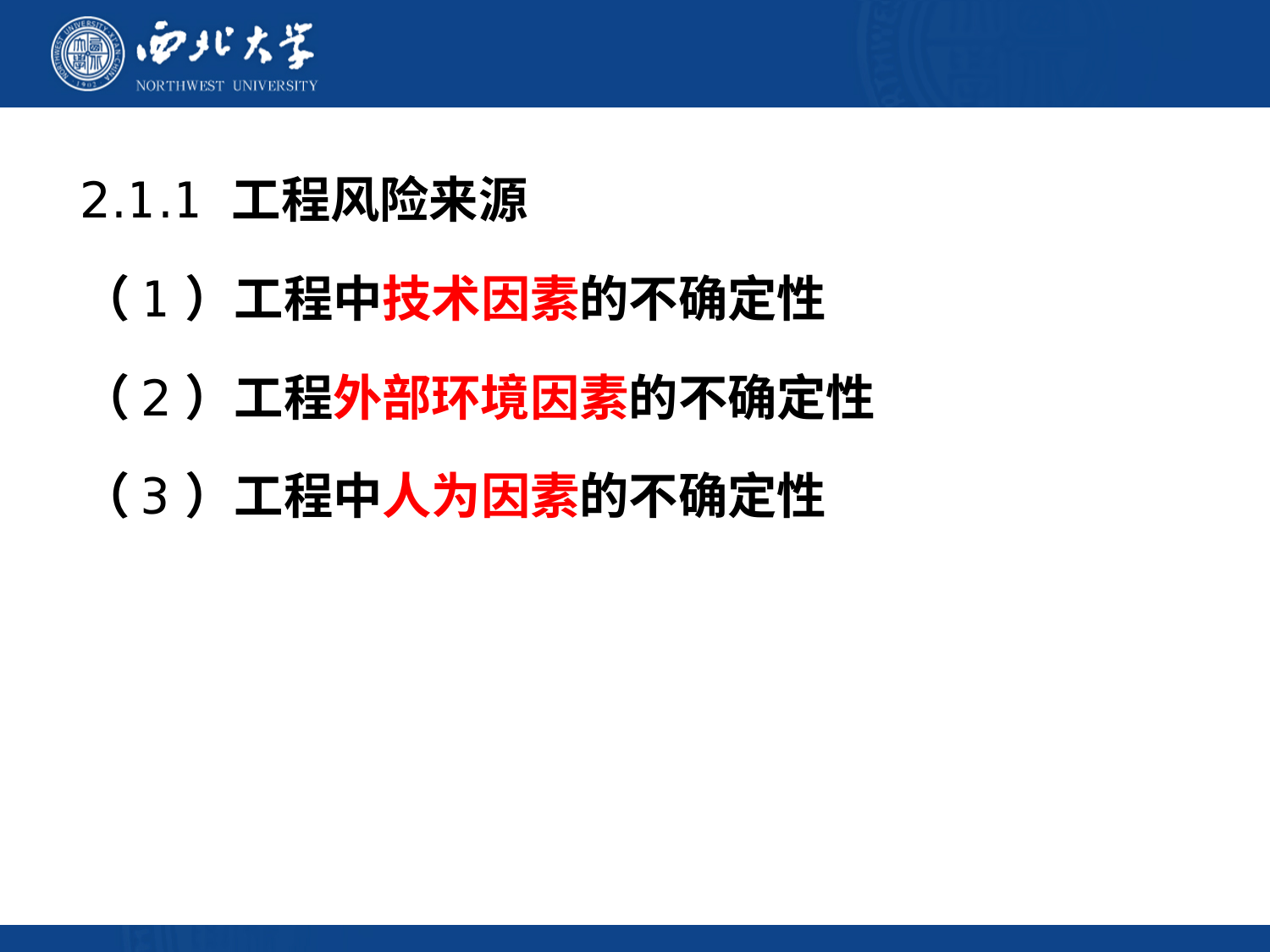

2.1.1 工程风险来源
（1）工程中技术因素的不确定性
（2）工程外部环境因素的不确定性
（3）工程中人为因素的不确定性